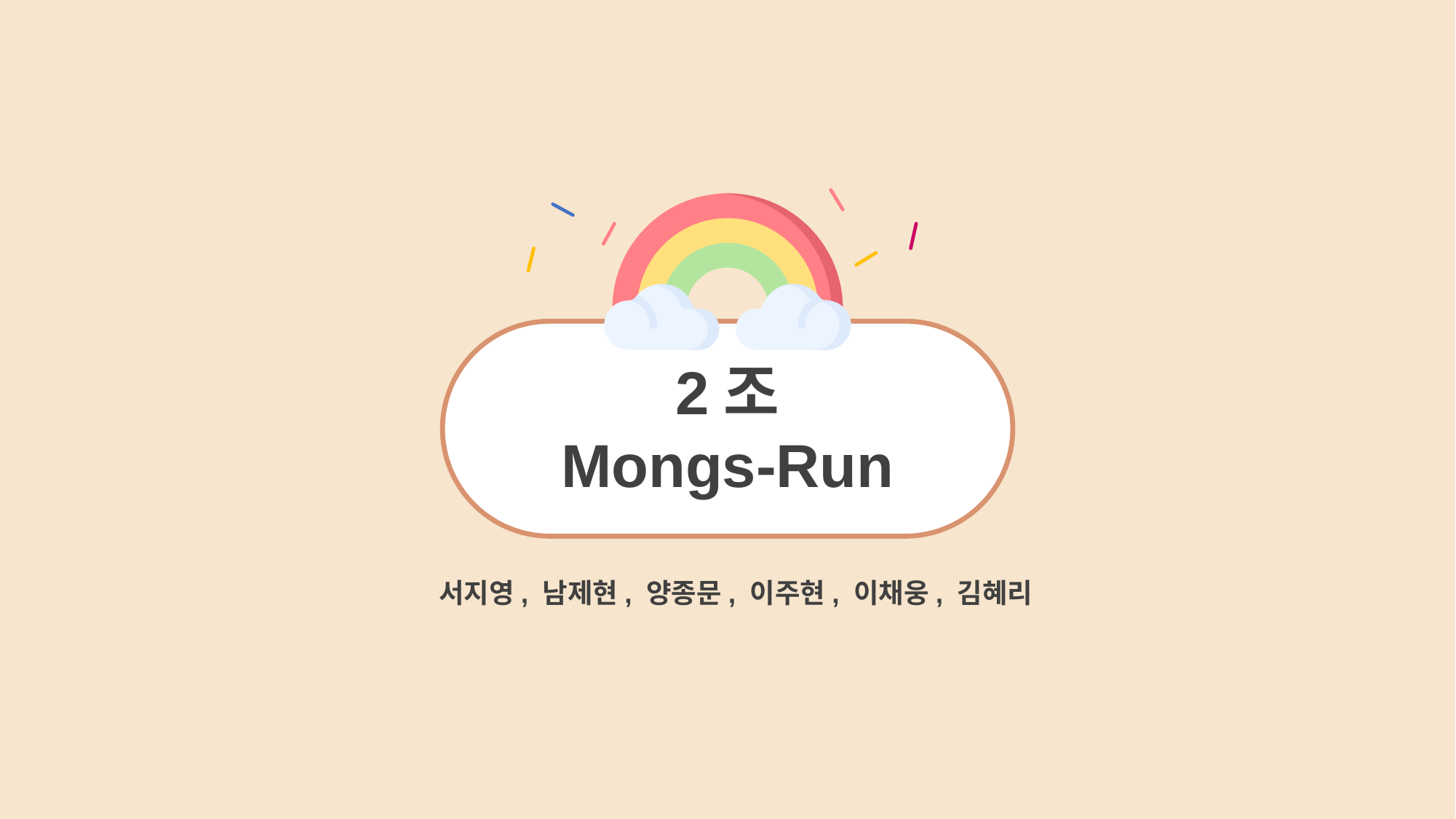

2조
Mongs-Run
서지영, 남제현, 양종문, 이주현, 이채웅, 김혜리